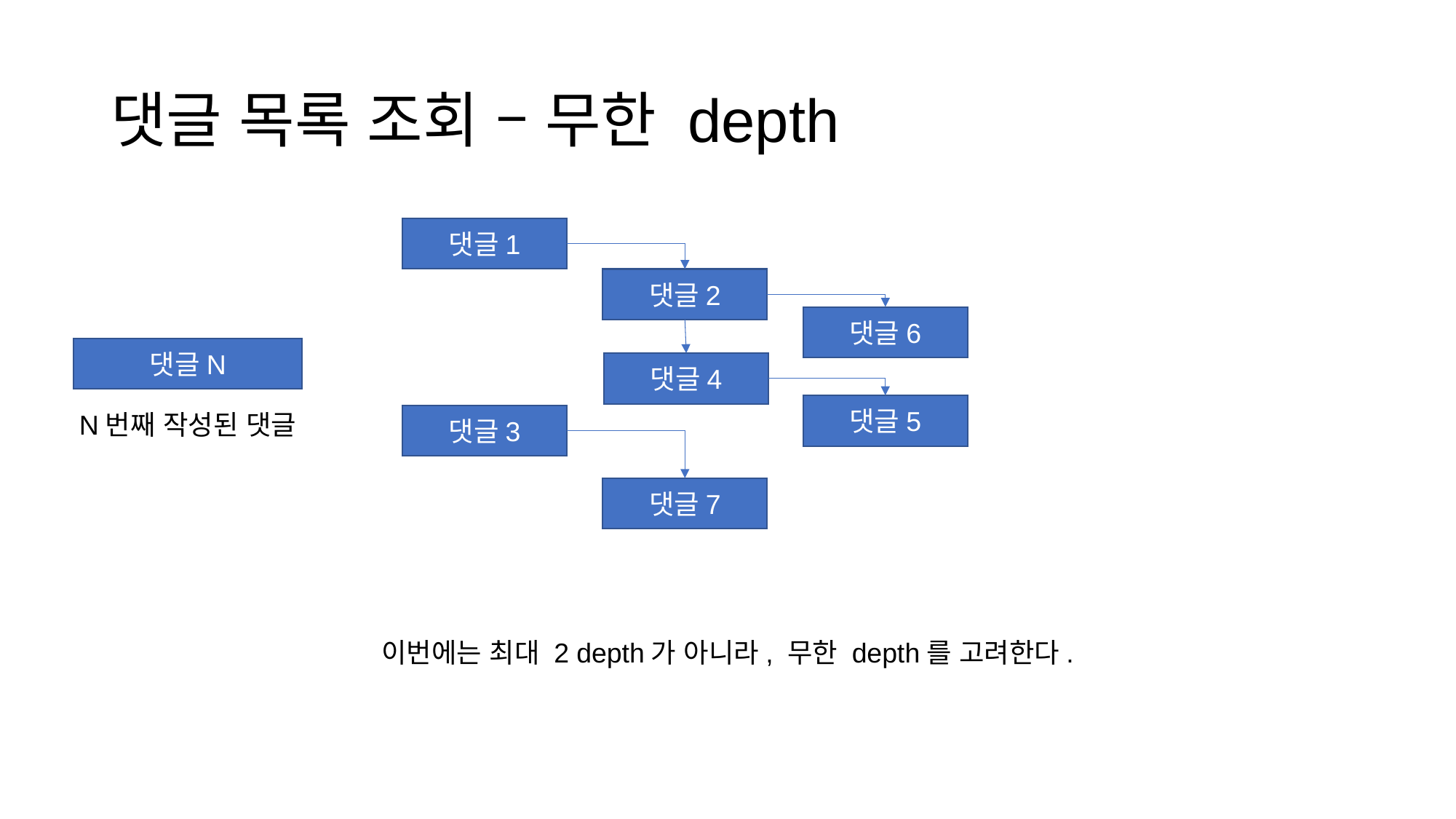

# 댓글 목록 조회 – 무한 depth
댓글1
댓글2
댓글6
댓글N
댓글4
댓글5
N번째 작성된 댓글
댓글3
댓글7
이번에는 최대 2 depth가 아니라, 무한 depth를 고려한다.